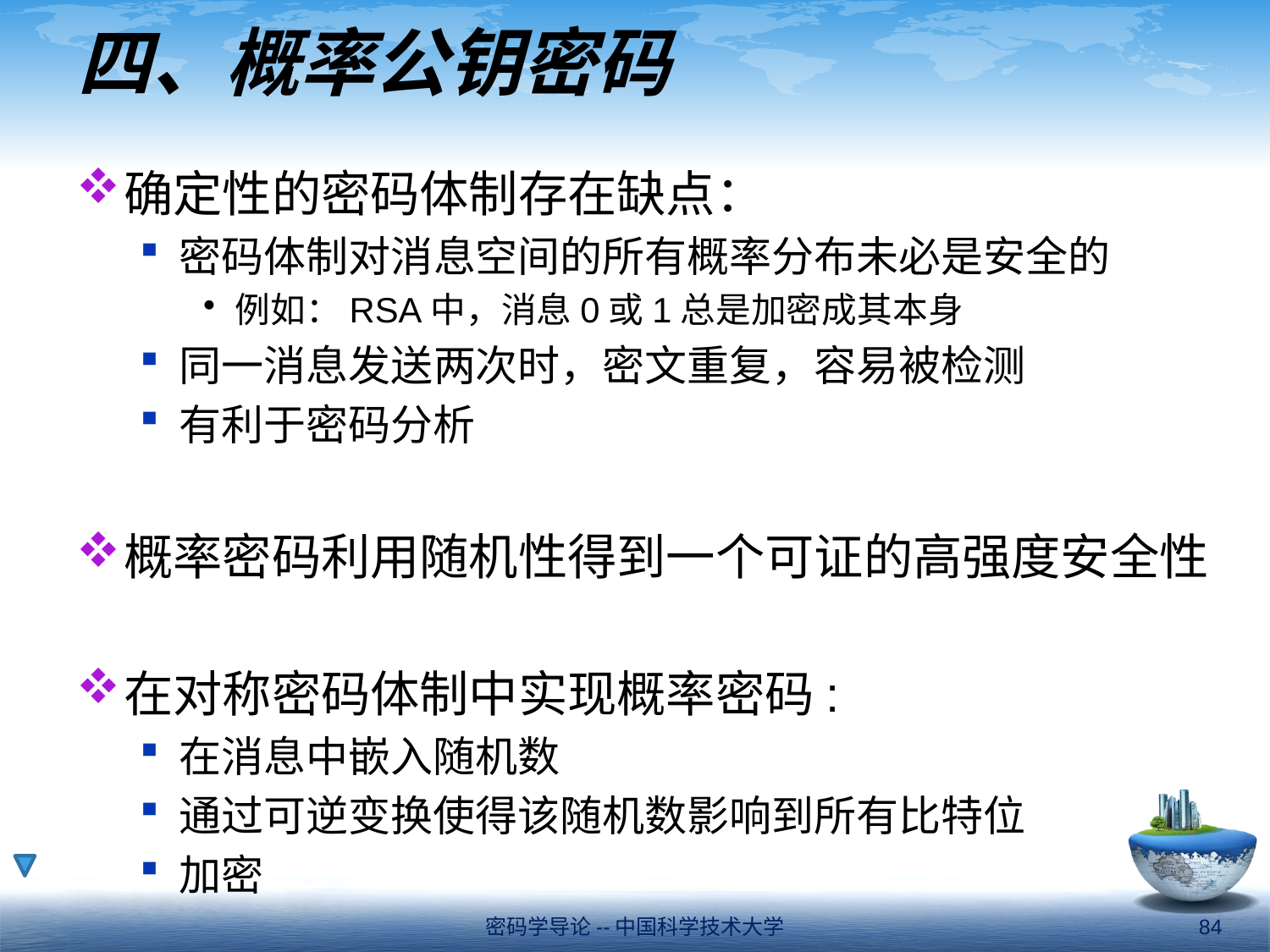

# 四、概率公钥密码
确定性的密码体制存在缺点：
密码体制对消息空间的所有概率分布未必是安全的
例如：RSA中，消息0或1总是加密成其本身
同一消息发送两次时，密文重复，容易被检测
有利于密码分析

概率密码利用随机性得到一个可证的高强度安全性

在对称密码体制中实现概率密码:
在消息中嵌入随机数
通过可逆变换使得该随机数影响到所有比特位
加密

密码学导论--中国科学技术大学
84